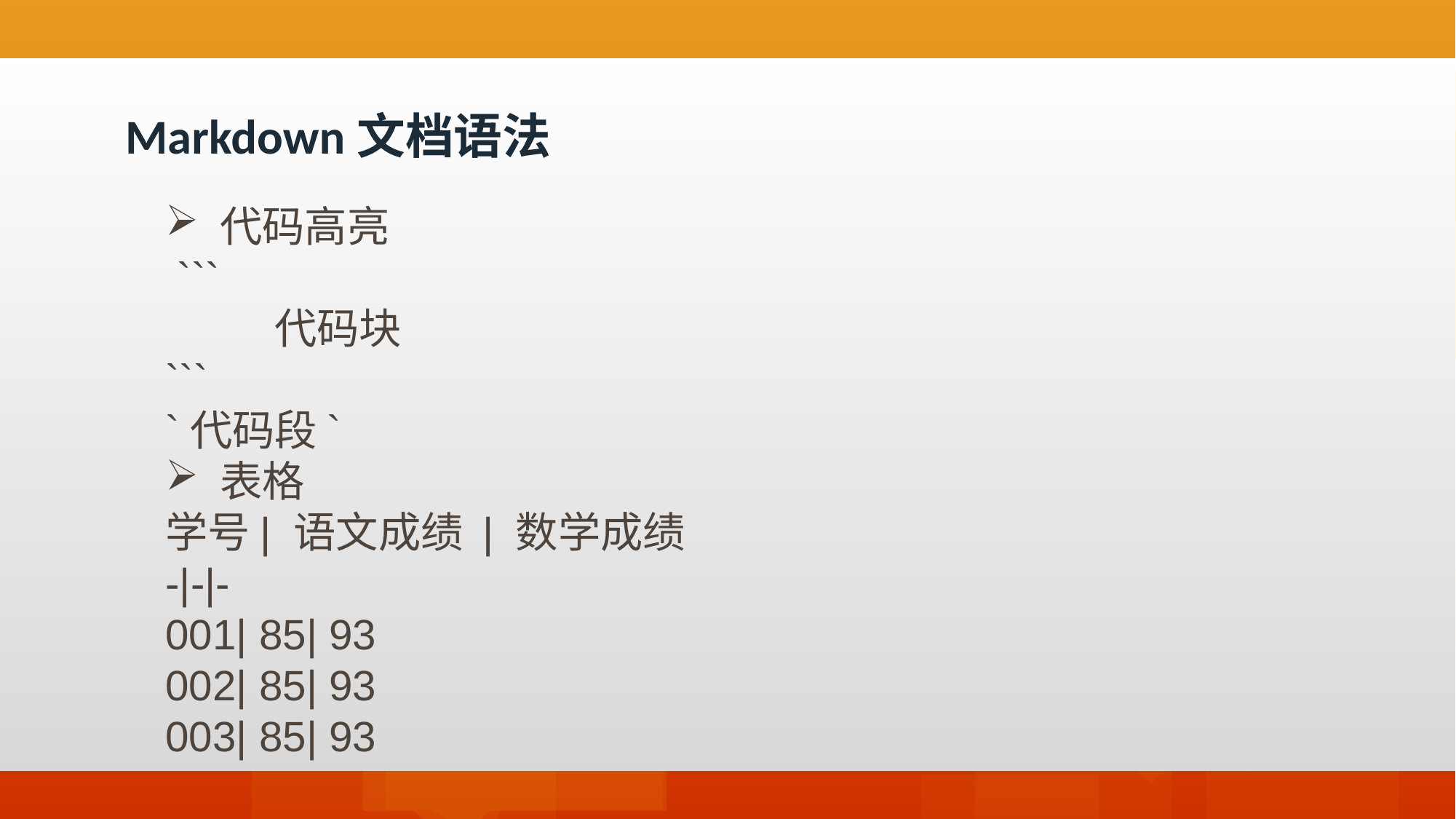

Markdown文档语法
代码高亮
 ```
	代码块
```
`代码段`
表格
学号| 语文成绩 | 数学成绩
-|-|-
001| 85| 93
002| 85| 93
003| 85| 93